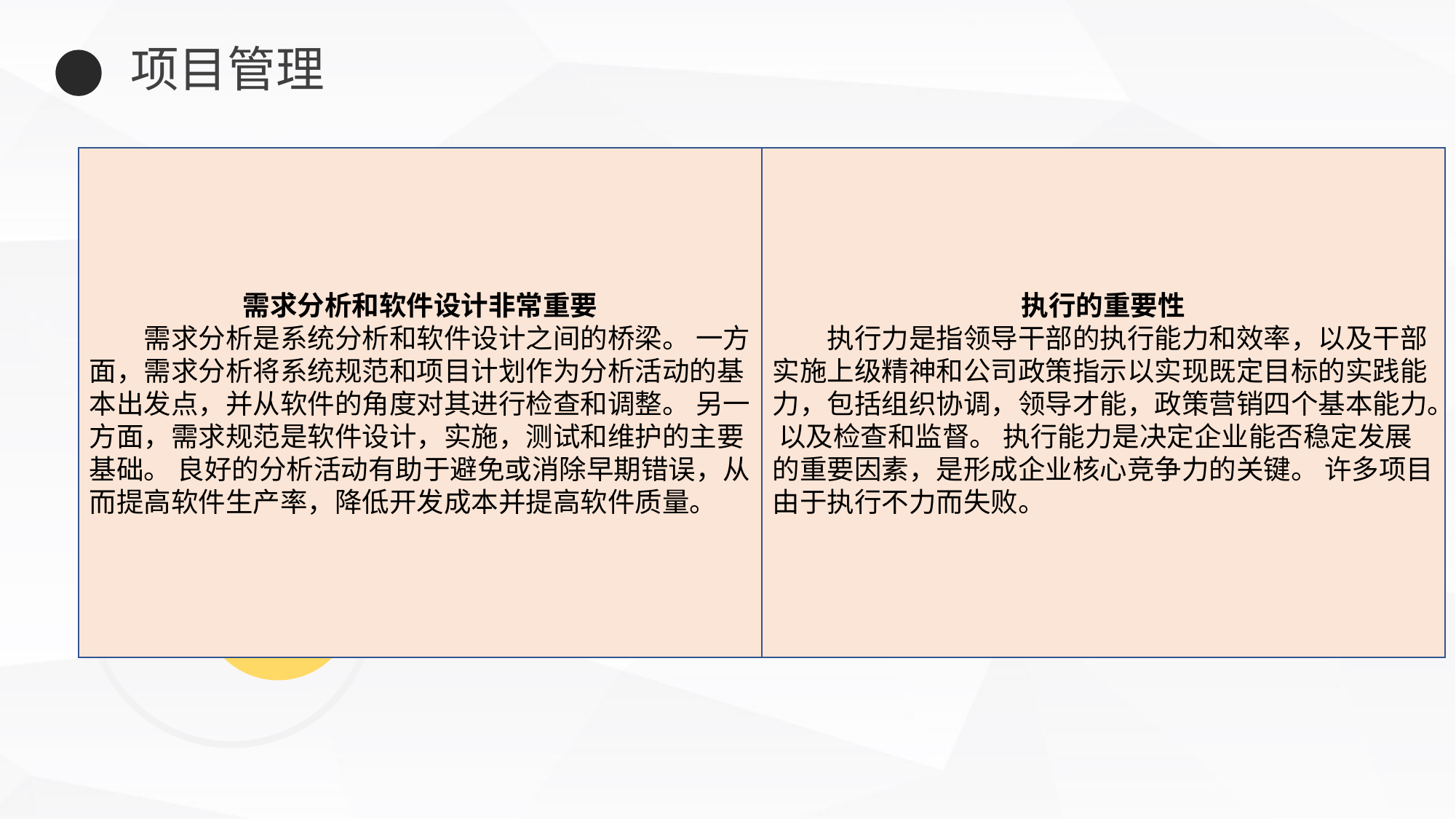

项目管理

需求分析和软件设计非常重要
需求分析是系统分析和软件设计之间的桥梁。 一方面，需求分析将系统规范和项目计划作为分析活动的基本出发点，并从软件的角度对其进行检查和调整。 另一方面，需求规范是软件设计，实施，测试和维护的主要基础。 良好的分析活动有助于避免或消除早期错误，从而提高软件生产率，降低开发成本并提高软件质量。
执行的重要性
执行力是指领导干部的执行能力和效率，以及干部实施上级精神和公司政策指示以实现既定目标的实践能力，包括组织协调，领导才能，政策营销四个基本能力。 以及检查和监督。 执行能力是决定企业能否稳定发展的重要因素，是形成企业核心竞争力的关键。 许多项目由于执行不力而失败。